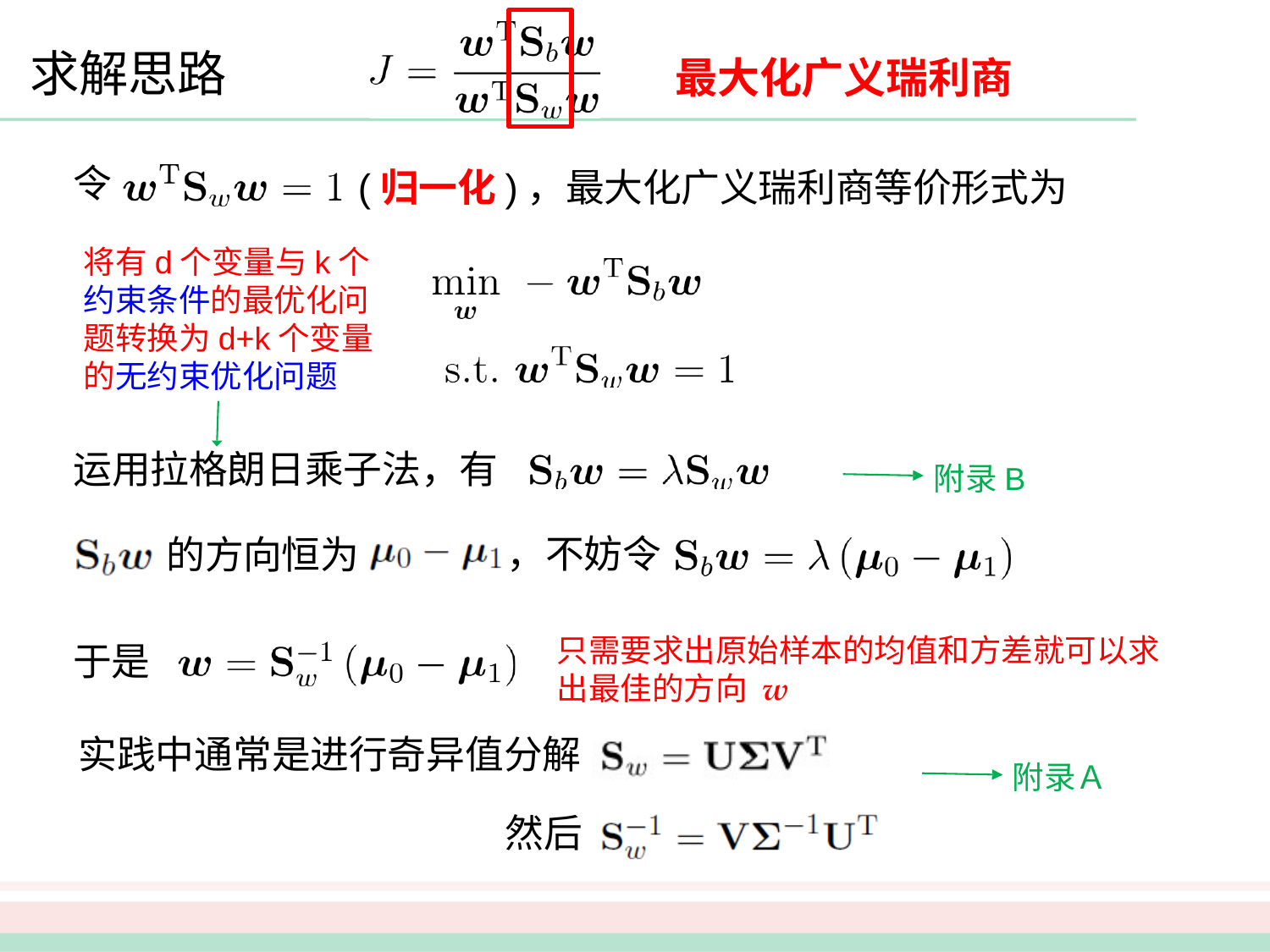

# 求解思路
最大化广义瑞利商
令
(归一化)，最大化广义瑞利商等价形式为

将有d个变量与k个约束条件的最优化问题转换为d+k个变量的无约束优化问题

运用拉格朗日乘子法，有

附录B

，不妨令
的方向恒为

只需要求出原始样本的均值和方差就可以求出最佳的方向 w
于是

实践中通常是进行奇异值分解
附录Ａ

然后